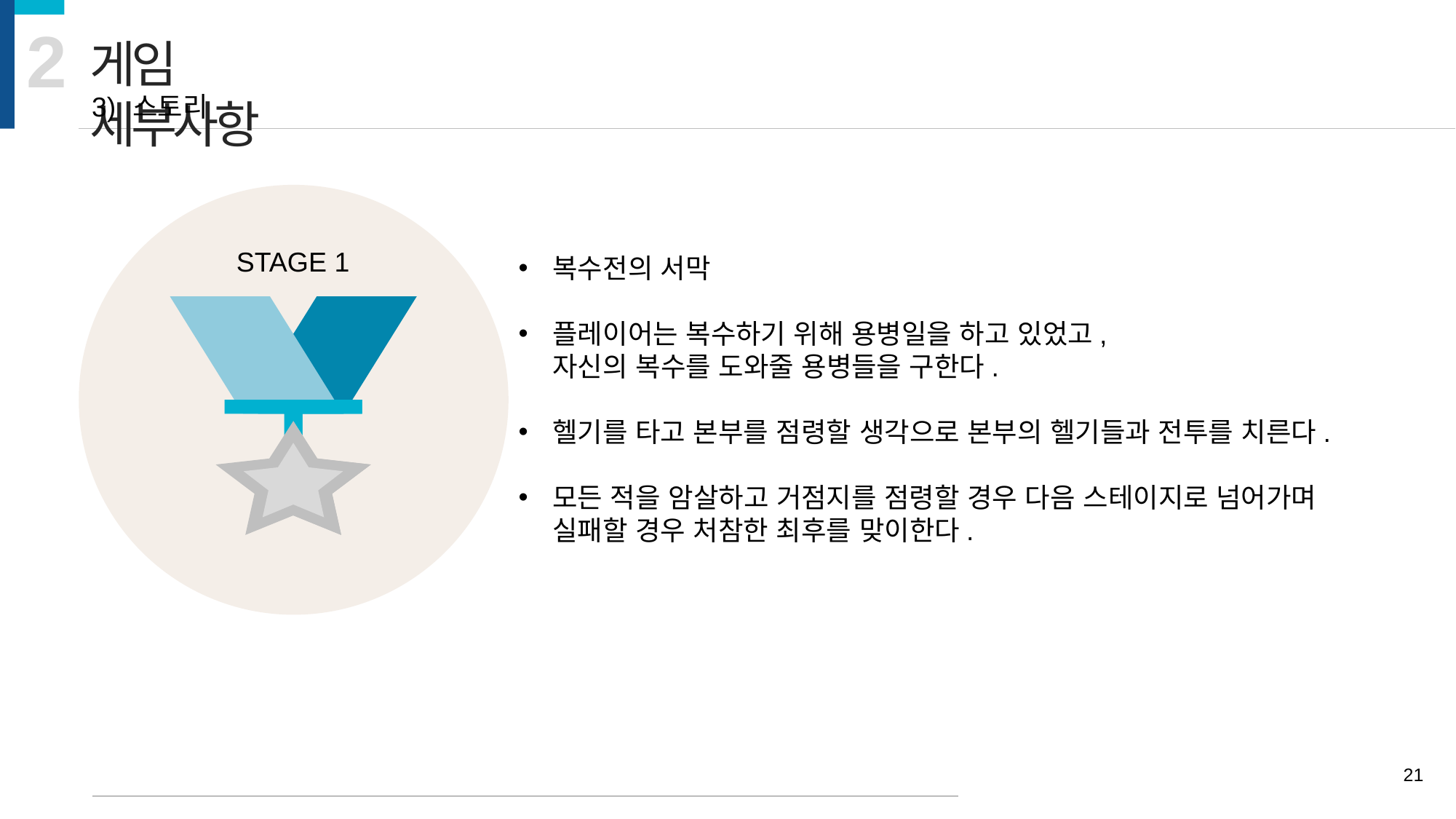

2
게임 세부사항
스토리

STAGE 1
복수전의 서막

플레이어는 복수하기 위해 용병일을 하고 있었고,
자신의 복수를 도와줄 용병들을 구한다.

헬기를 타고 본부를 점령할 생각으로 본부의 헬기들과 전투를 치른다.

모든 적을 암살하고 거점지를 점령할 경우 다음 스테이지로 넘어가며
실패할 경우 처참한 최후를 맞이한다.

21